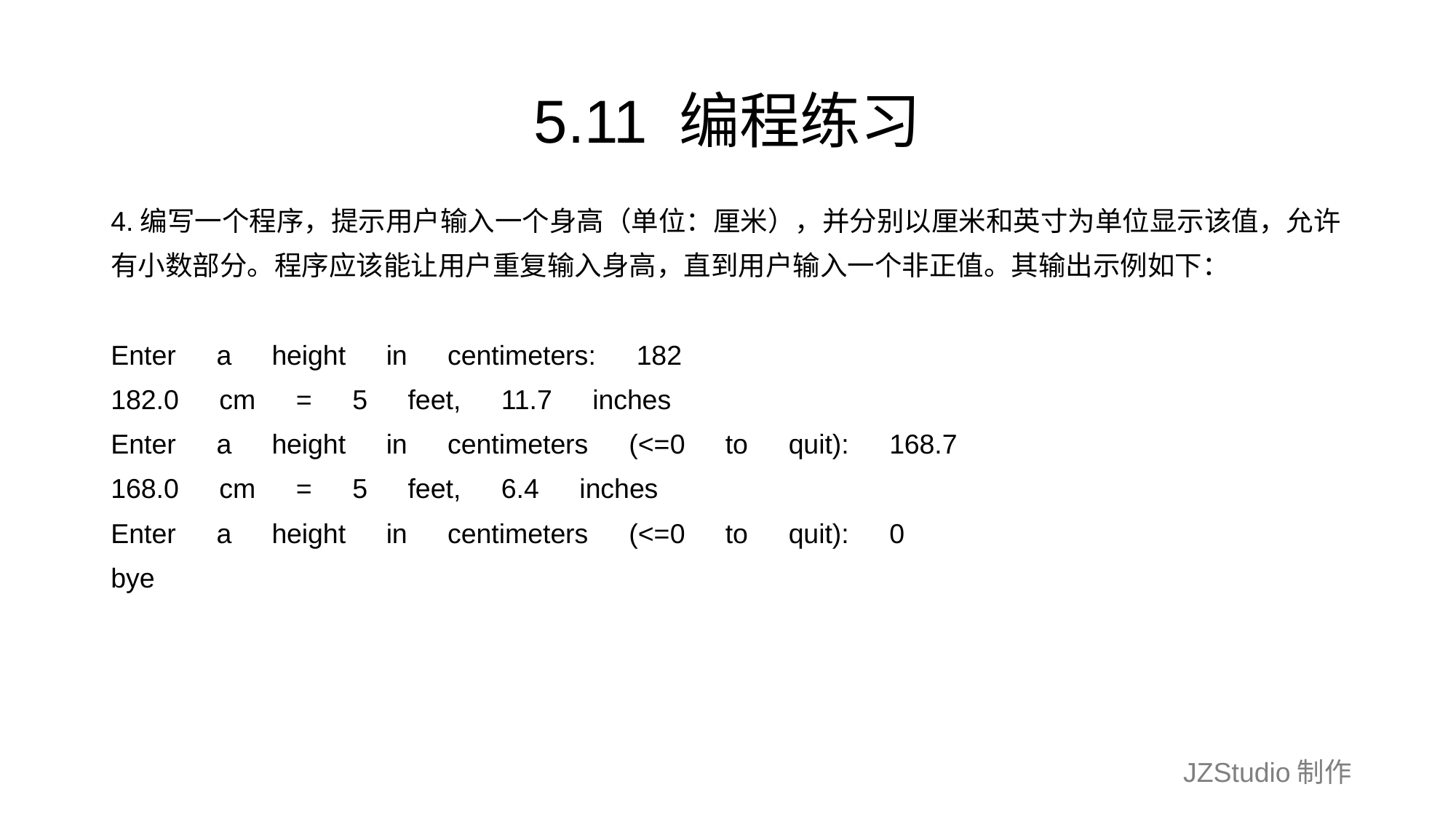

# 5.11 编程练习
4.编写一个程序，提示用户输入一个身高（单位：厘米），并分别以厘米和英寸为单位显示该值，允许
有小数部分。程序应该能让用户重复输入身高，直到用户输入一个非正值。其输出示例如下：

Enter　a　height　in　centimeters:　182
182.0　cm　=　5　feet,　11.7　inches
Enter　a　height　in　centimeters　(<=0　to　quit):　168.7
168.0　cm　=　5　feet,　6.4　inches
Enter　a　height　in　centimeters　(<=0　to　quit):　0
bye